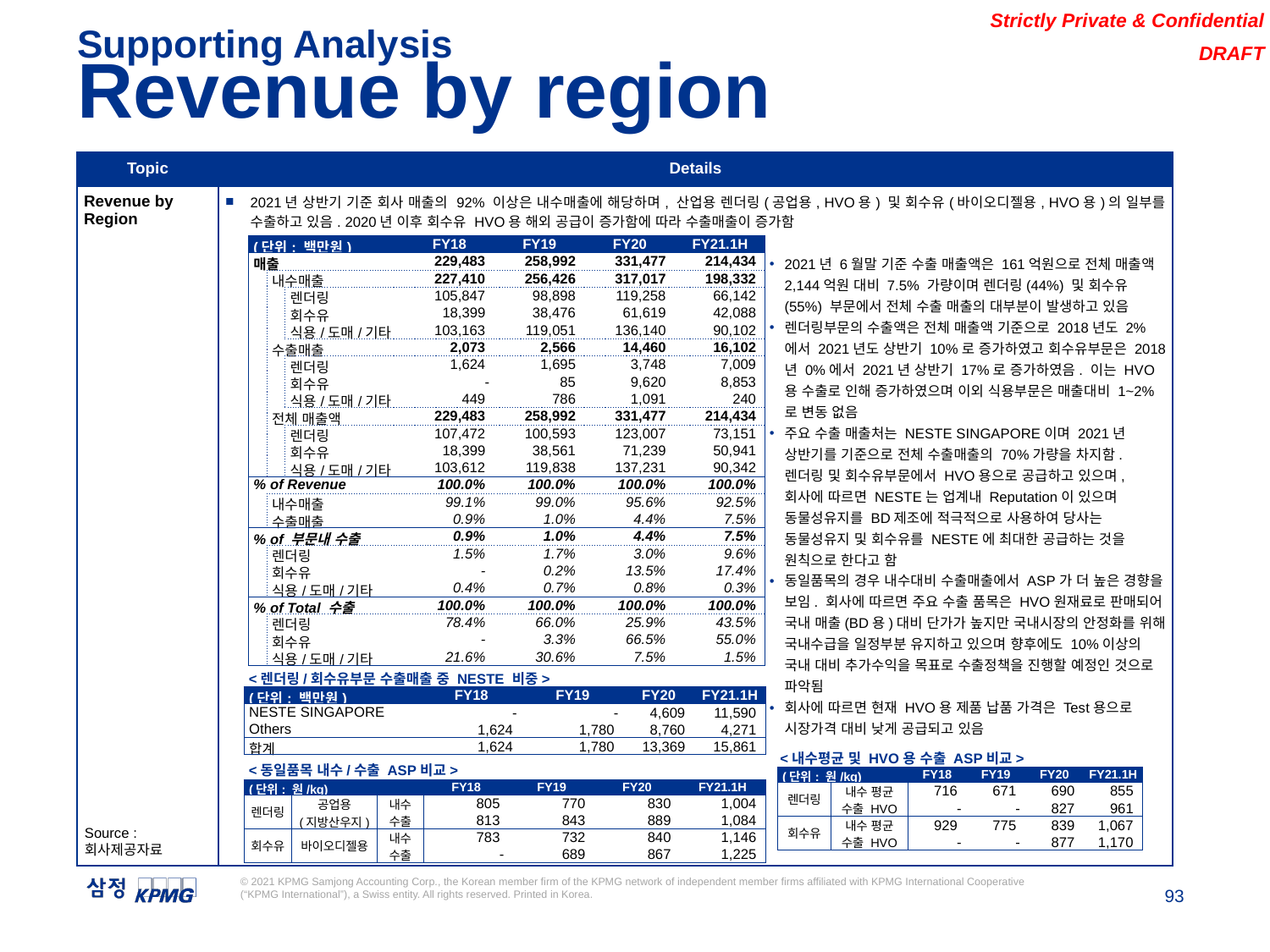

Supporting Analysis
Revenue by region
| Topic | Details |
| --- | --- |
| Revenue by Region | 2021년 상반기 기준 회사 매출의 92% 이상은 내수매출에 해당하며, 산업용 렌더링(공업용, HVO용) 및 회수유(바이오디젤용, HVO용)의 일부를 수출하고 있음. 2020년 이후 회수유 HVO용 해외 공급이 증가함에 따라 수출매출이 증가함 |
| (단위: 백만원) |  |  | FY18 | FY19 | FY20 | FY21.1H |
| --- | --- | --- | --- | --- | --- | --- |
| 매출 |  |  | 229,483 | 258,992 | 331,477 | 214,434 |
|  | 내수매출 |  | 227,410 | 256,426 | 317,017 | 198,332 |
|  |  | 렌더링 | 105,847 | 98,898 | 119,258 | 66,142 |
|  |  | 회수유 | 18,399 | 38,476 | 61,619 | 42,088 |
|  |  | 식용/도매/기타 | 103,163 | 119,051 | 136,140 | 90,102 |
|  | 수출매출 |  | 2,073 | 2,566 | 14,460 | 16,102 |
|  |  | 렌더링 | 1,624 | 1,695 | 3,748 | 7,009 |
|  |  | 회수유 | - | 85 | 9,620 | 8,853 |
|  |  | 식용/도매/기타 | 449 | 786 | 1,091 | 240 |
|  | 전체 매출액 |  | 229,483 | 258,992 | 331,477 | 214,434 |
|  |  | 렌더링 | 107,472 | 100,593 | 123,007 | 73,151 |
|  |  | 회수유 | 18,399 | 38,561 | 71,239 | 50,941 |
|  |  | 식용/도매/기타 | 103,612 | 119,838 | 137,231 | 90,342 |
| % of Revenue |  |  | 100.0% | 100.0% | 100.0% | 100.0% |
|  | 내수매출 |  | 99.1% | 99.0% | 95.6% | 92.5% |
|  | 수출매출 |  | 0.9% | 1.0% | 4.4% | 7.5% |
| % of 부문내 수출 |  |  | 0.9% | 1.0% | 4.4% | 7.5% |
|  | 렌더링 |  | 1.5% | 1.7% | 3.0% | 9.6% |
|  | 회수유 |  | - | 0.2% | 13.5% | 17.4% |
|  | 식용/도매/기타 |  | 0.4% | 0.7% | 0.8% | 0.3% |
| % of Total 수출 |  |  | 100.0% | 100.0% | 100.0% | 100.0% |
|  | 렌더링 |  | 78.4% | 66.0% | 25.9% | 43.5% |
|  | 회수유 |  | - | 3.3% | 66.5% | 55.0% |
|  | 식용/도매/기타 |  | 21.6% | 30.6% | 7.5% | 1.5% |
2021년 6월말 기준 수출 매출액은 161억원으로 전체 매출액 2,144억원 대비 7.5% 가량이며 렌더링(44%) 및 회수유(55%) 부문에서 전체 수출 매출의 대부분이 발생하고 있음
렌더링부문의 수출액은 전체 매출액 기준으로 2018년도 2%에서 2021년도 상반기 10%로 증가하였고 회수유부문은 2018년 0%에서 2021년 상반기 17%로 증가하였음. 이는 HVO용 수출로 인해 증가하였으며 이외 식용부문은 매출대비 1~2%로 변동 없음
주요 수출 매출처는 NESTE SINGAPORE이며 2021년 상반기를 기준으로 전체 수출매출의 70%가량을 차지함. 렌더링 및 회수유부문에서 HVO용으로 공급하고 있으며, 회사에 따르면 NESTE는 업계내 Reputation이 있으며 동물성유지를 BD제조에 적극적으로 사용하여 당사는 동물성유지 및 회수유를 NESTE에 최대한 공급하는 것을 원칙으로 한다고 함
동일품목의 경우 내수대비 수출매출에서 ASP가 더 높은 경향을 보임. 회사에 따르면 주요 수출 품목은 HVO원재료로 판매되어 국내 매출(BD용)대비 단가가 높지만 국내시장의 안정화를 위해 국내수급을 일정부분 유지하고 있으며 향후에도 10%이상의 국내 대비 추가수익을 목표로 수출정책을 진행할 예정인 것으로 파악됨
회사에 따르면 현재 HVO용 제품 납품 가격은 Test용으로 시장가격 대비 낮게 공급되고 있음

<렌더링/회수유부문 수출매출 중 NESTE 비중>
| (단위: 백만원) | FY18 | FY19 | FY20 | FY21.1H |
| --- | --- | --- | --- | --- |
| NESTE SINGAPORE | - | - | 4,609 | 11,590 |
| Others | 1,624 | 1,780 | 8,760 | 4,271 |
| 합계 | 1,624 | 1,780 | 13,369 | 15,861 |
<내수평균 및 HVO용 수출 ASP비교>
<동일품목 내수/수출 ASP비교>
| (단위: 원/kg) |  | FY18 | FY19 | FY20 | FY21.1H |
| --- | --- | --- | --- | --- | --- |
| 렌더링 | 내수 평균 | 716 | 671 | 690 | 855 |
|  | 수출 HVO | - | - | 827 | 961 |
| 회수유 | 내수 평균 | 929 | 775 | 839 | 1,067 |
|  | 수출 HVO | - | - | 877 | 1,170 |
| (단위: 원/kg) |  |  | FY18 | FY19 | FY20 | FY21.1H |
| --- | --- | --- | --- | --- | --- | --- |
| 렌더링 | 공업용 (지방산우지) | 내수 | 805 | 770 | 830 | 1,004 |
|  |  | 수출 | 813 | 843 | 889 | 1,084 |
| 회수유 | 바이오디젤용 | 내수 | 783 | 732 | 840 | 1,146 |
|  |  | 수출 | - | 689 | 867 | 1,225 |
Source : 회사제공자료